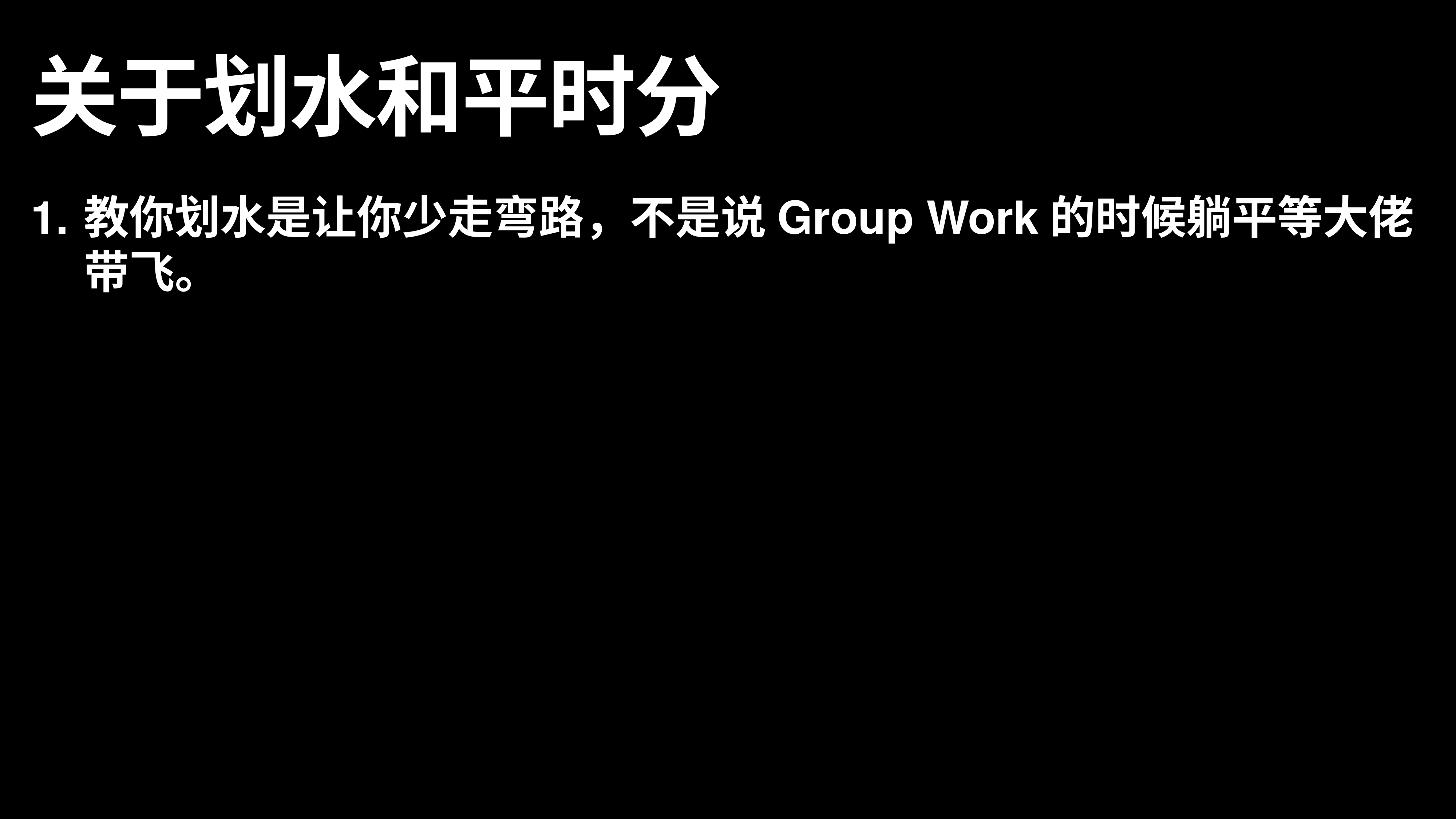

# 关于划水和平时分
教你划水是让你少走弯路，不是说Group Work的时候躺平等大佬带飞。